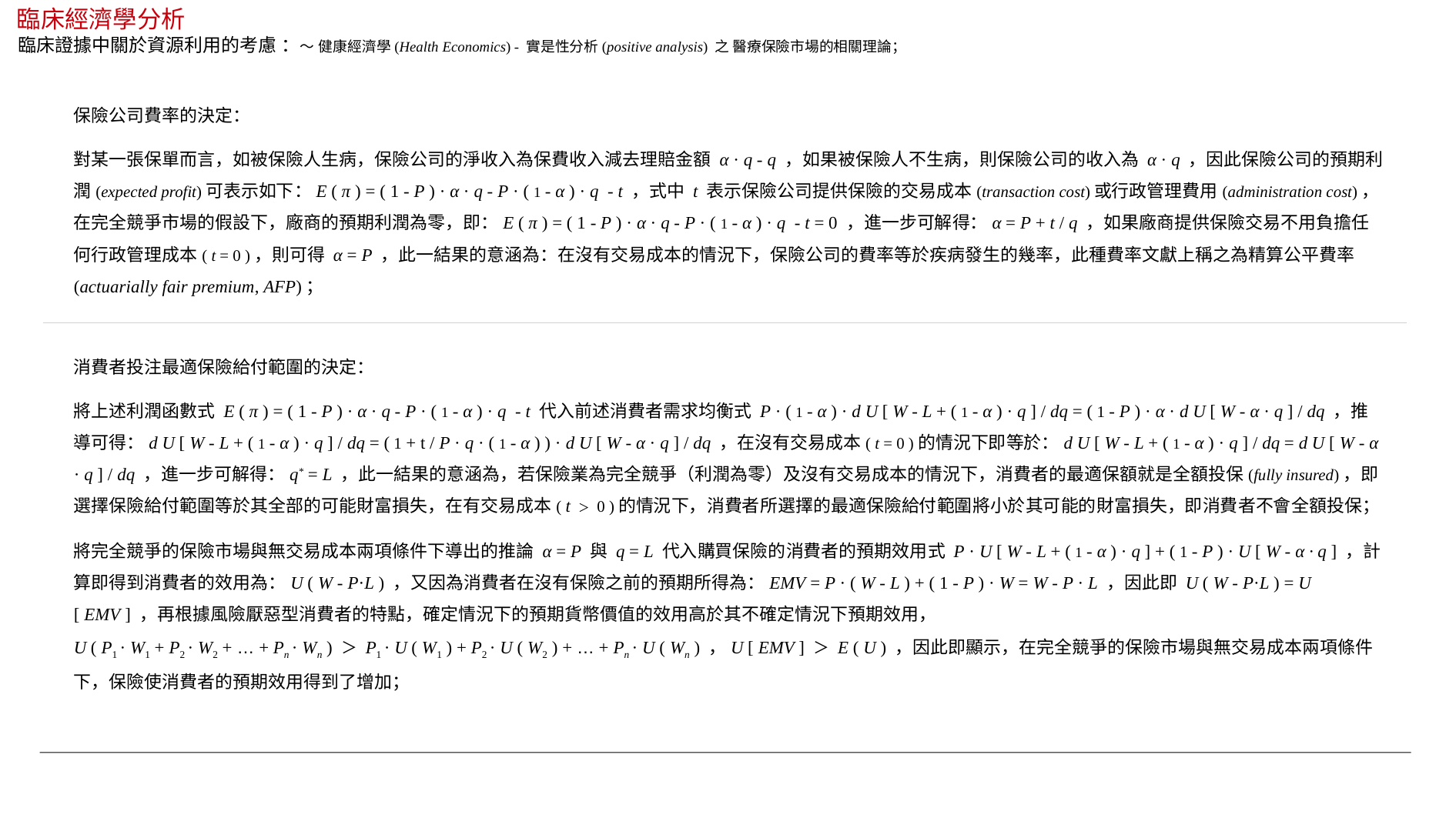

臨床經濟學分析
臨床證據中關於資源利用的考慮 ：～ 健康經濟學(Health Economics) - 實是性分析(positive analysis) 之 醫療保險市場的相關理論；
保險公司費率的決定：
對某一張保單而言，如被保險人生病，保險公司的淨收入為保費收入減去理賠金額 α · q - q ，如果被保險人不生病，則保險公司的收入為 α · q ，因此保險公司的預期利潤(expected profit)可表示如下：E ( π ) = ( 1 - P ) · α · q - P · ( 1 - α ) · q  - t ，式中 t 表示保險公司提供保險的交易成本(transaction cost)或行政管理費用(administration cost)，在完全競爭市場的假設下，廠商的預期利潤為零，即：E ( π ) = ( 1 - P ) · α · q - P · ( 1 - α ) · q  - t = 0 ，進一步可解得：α = P + t / q ，如果廠商提供保險交易不用負擔任何行政管理成本( t = 0 )，則可得 α = P ，此一結果的意涵為：在沒有交易成本的情況下，保險公司的費率等於疾病發生的幾率，此種費率文獻上稱之為精算公平費率(actuarially fair premium, AFP)；
消費者投注最適保險給付範圍的決定：
將上述利潤函數式 E ( π ) = ( 1 - P ) · α · q - P · ( 1 - α ) · q  - t 代入前述消費者需求均衡式 P · ( 1 - α ) · d U [ W - L + ( 1 - α ) · q ] / dq = ( 1 - P ) · α · d U [ W - α · q ] / dq ，推導可得：d U [ W - L + ( 1 - α ) · q ] / dq = ( 1 + t / P · q · ( 1 - α ) ) · d U [ W - α · q ] / dq ，在沒有交易成本( t = 0 )的情況下即等於：d U [ W - L + ( 1 - α ) · q ] / dq = d U [ W - α · q ] / dq ，進一步可解得：q* = L ，此一結果的意涵為，若保險業為完全競爭（利潤為零）及沒有交易成本的情況下，消費者的最適保額就是全額投保(fully insured)，即選擇保險給付範圍等於其全部的可能財富損失，在有交易成本( t ＞ 0 )的情況下，消費者所選擇的最適保險給付範圍將小於其可能的財富損失，即消費者不會全額投保；
將完全競爭的保險市場與無交易成本兩項條件下導出的推論 α = P 與 q = L 代入購買保險的消費者的預期效用式 P · U [ W - L + ( 1 - α ) · q ] + ( 1 - P ) · U [ W - α · q ] ，計算即得到消費者的效用為：U ( W - P·L ) ，又因為消費者在沒有保險之前的預期所得為：EMV = P · ( W - L ) + ( 1 - P ) · W = W - P · L ，因此即 U ( W - P·L ) = U [ EMV ] ，再根據風險厭惡型消費者的特點，確定情況下的預期貨幣價值的效用高於其不確定情況下預期效用，
U ( P1 · W1 + P2 · W2 + … + Pn · Wn ) ＞ P1 · U ( W1 ) + P2 · U ( W2 ) + … + Pn · U ( Wn ) ，U [ EMV ] ＞ E ( U ) ，因此即顯示，在完全競爭的保險市場與無交易成本兩項條件下，保險使消費者的預期效用得到了增加；